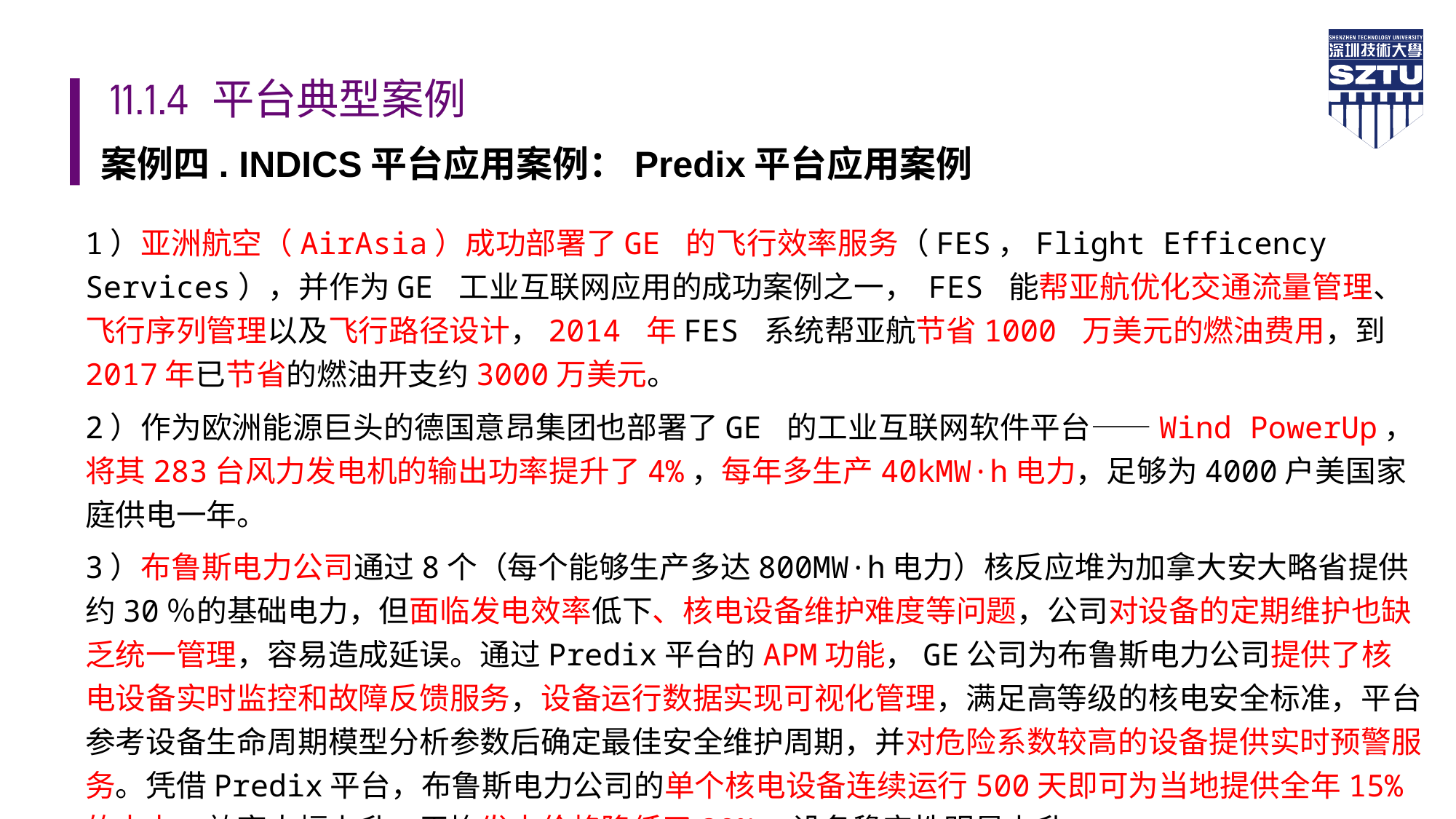

# 11.1.4 平台典型案例
案例四. INDICS平台应用案例：Predix平台应用案例
1）亚洲航空（AirAsia）成功部署了GE 的飞行效率服务（FES，Flight Efficency Services），并作为GE 工业互联网应用的成功案例之一， FES 能帮亚航优化交通流量管理、飞行序列管理以及飞行路径设计，2014 年FES 系统帮亚航节省1000 万美元的燃油费用，到2017年已节省的燃油开支约3000万美元。
2）作为欧洲能源巨头的德国意昂集团也部署了GE 的工业互联网软件平台——Wind PowerUp，将其283台风力发电机的输出功率提升了4%，每年多生产40kMW·h电力，足够为4000户美国家庭供电一年。
3）布鲁斯电力公司通过8个（每个能够生产多达800MW·h电力）核反应堆为加拿大安大略省提供约30％的基础电力，但面临发电效率低下、核电设备维护难度等问题，公司对设备的定期维护也缺乏统一管理，容易造成延误。通过Predix平台的APM功能，GE公司为布鲁斯电力公司提供了核电设备实时监控和故障反馈服务，设备运行数据实现可视化管理，满足高等级的核电安全标准，平台参考设备生命周期模型分析参数后确定最佳安全维护周期，并对危险系数较高的设备提供实时预警服务。凭借Predix平台，布鲁斯电力公司的单个核电设备连续运行500天即可为当地提供全年15%的电力，效率大幅上升，平均发电价格降低了30%，设备稳定性明显上升。